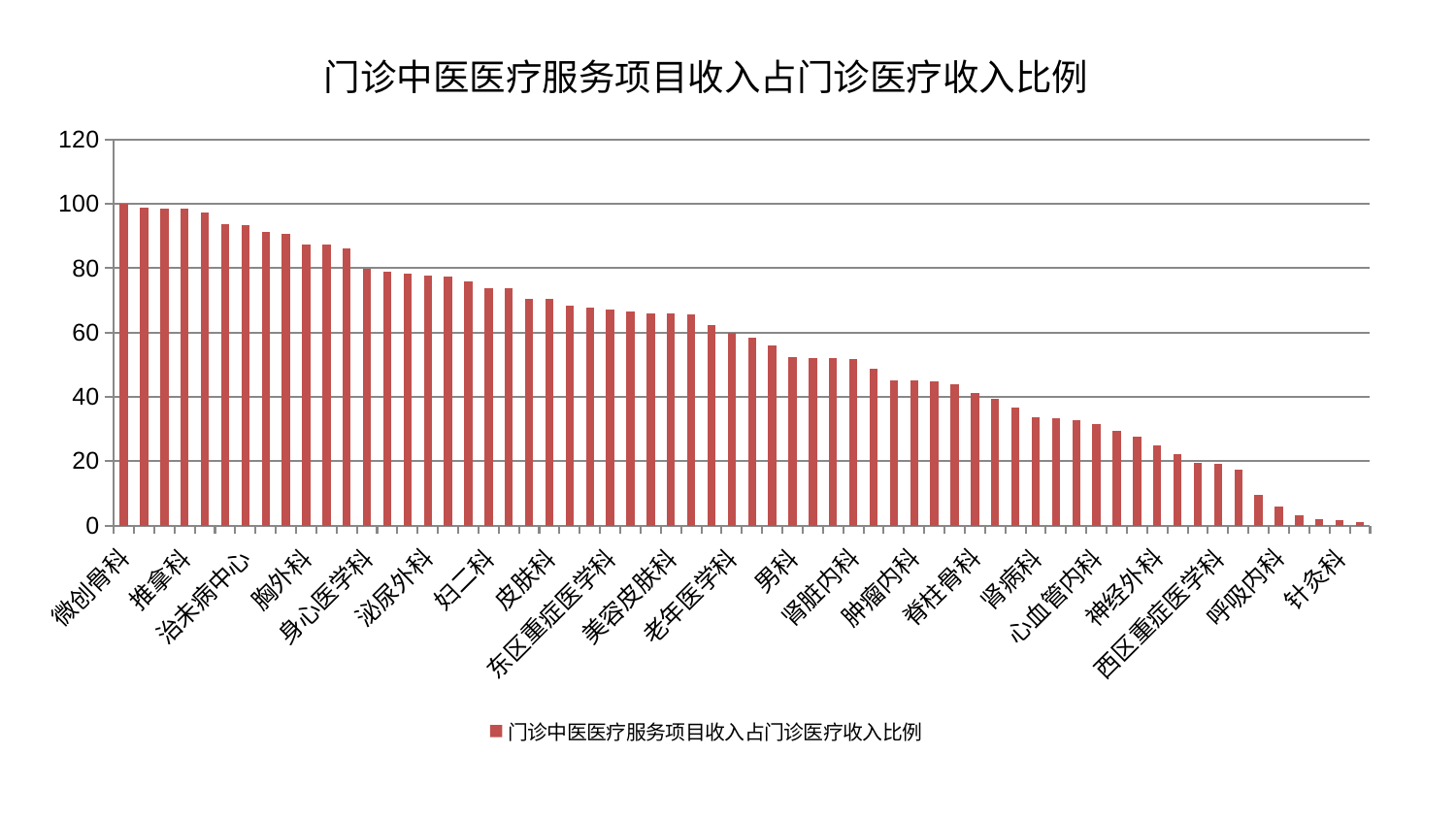

### Chart: 门诊中医医疗服务项目收入占门诊医疗收入比例

| Category | 门诊中医医疗服务项目收入占门诊医疗收入比例 |
|---|---|
| 微创骨科 | 100.00000000000001 |
| 眼科 | 98.94728954563708 |
| 普通外科 | 98.56270166219956 |
| 推拿科 | 98.52172105426592 |
| 肝胆外科 | 97.32981862557197 |
| 产科 | 93.7358566583695 |
| 治未病中心 | 93.4113630416678 |
| 神经内科 | 91.32442036990074 |
| 中医外治中心 | 90.58082774376881 |
| 胸外科 | 87.3612182916794 |
| 关节骨科 | 87.27794050724634 |
| 脑病二科 | 86.15248777992502 |
| 身心医学科 | 79.72328104328768 |
| 运动损伤骨科 | 78.91383125579051 |
| 儿科 | 78.42863199374335 |
| 泌尿外科 | 77.81039074410879 |
| 耳鼻喉科 | 77.33752147269516 |
| 风湿病科 | 75.92917158021055 |
| 妇二科 | 73.82744863602169 |
| 消化内科 | 73.71776098386889 |
| 康复科 | 70.51351516651094 |
| 皮肤科 | 70.4776806605093 |
| 创伤骨科 | 68.23822372455155 |
| 心病四科 | 67.68855185695232 |
| 东区重症医学科 | 67.25032905629307 |
| 妇科 | 66.56002214805804 |
| 脾胃科消化科合并 | 66.04680431976062 |
| 美容皮肤科 | 65.8770411336664 |
| 小儿推拿科 | 65.57132455387183 |
| 周围血管科 | 62.21024687703436 |
| 老年医学科 | 59.89574535427915 |
| 肛肠科 | 58.37578827570984 |
| 脑病三科 | 55.85449044589332 |
| 男科 | 52.392994526518336 |
| 综合内科 | 52.09884719839253 |
| 血液科 | 52.00799978627763 |
| 肾脏内科 | 51.91381035193345 |
| 肝病科 | 48.88235070767584 |
| 显微骨科 | 45.23169272247284 |
| 肿瘤内科 | 45.163519827429944 |
| 小儿骨科 | 44.960684108238446 |
| 口腔科 | 43.938649244928705 |
| 脊柱骨科 | 41.0833911651395 |
| 东区肾病科 | 39.237770539145316 |
| 脑病一科 | 36.68001305901833 |
| 肾病科 | 33.56834008397347 |
| 乳腺甲状腺外科 | 33.26777863847973 |
| 心病一科 | 32.82558224666403 |
| 心血管内科 | 31.55249267255159 |
| 重症医学科 | 29.485870134404216 |
| 脾胃病科 | 27.74872173557185 |
| 神经外科 | 24.97850156361362 |
| 骨科 | 22.128697240754505 |
| 内分泌科 | 19.4343329935951 |
| 西区重症医学科 | 19.259886726632363 |
| 心病二科 | 17.349472888825282 |
| 心病三科 | 9.55724625093485 |
| 呼吸内科 | 6.012250516358139 |
| 妇科妇二科合并 | 3.0494820515399232 |
| 医院 | 1.9545813273190629 |
| 针灸科 | 1.5690163468853169 |
| 中医经典科 | 1.1084437470104551 |
222